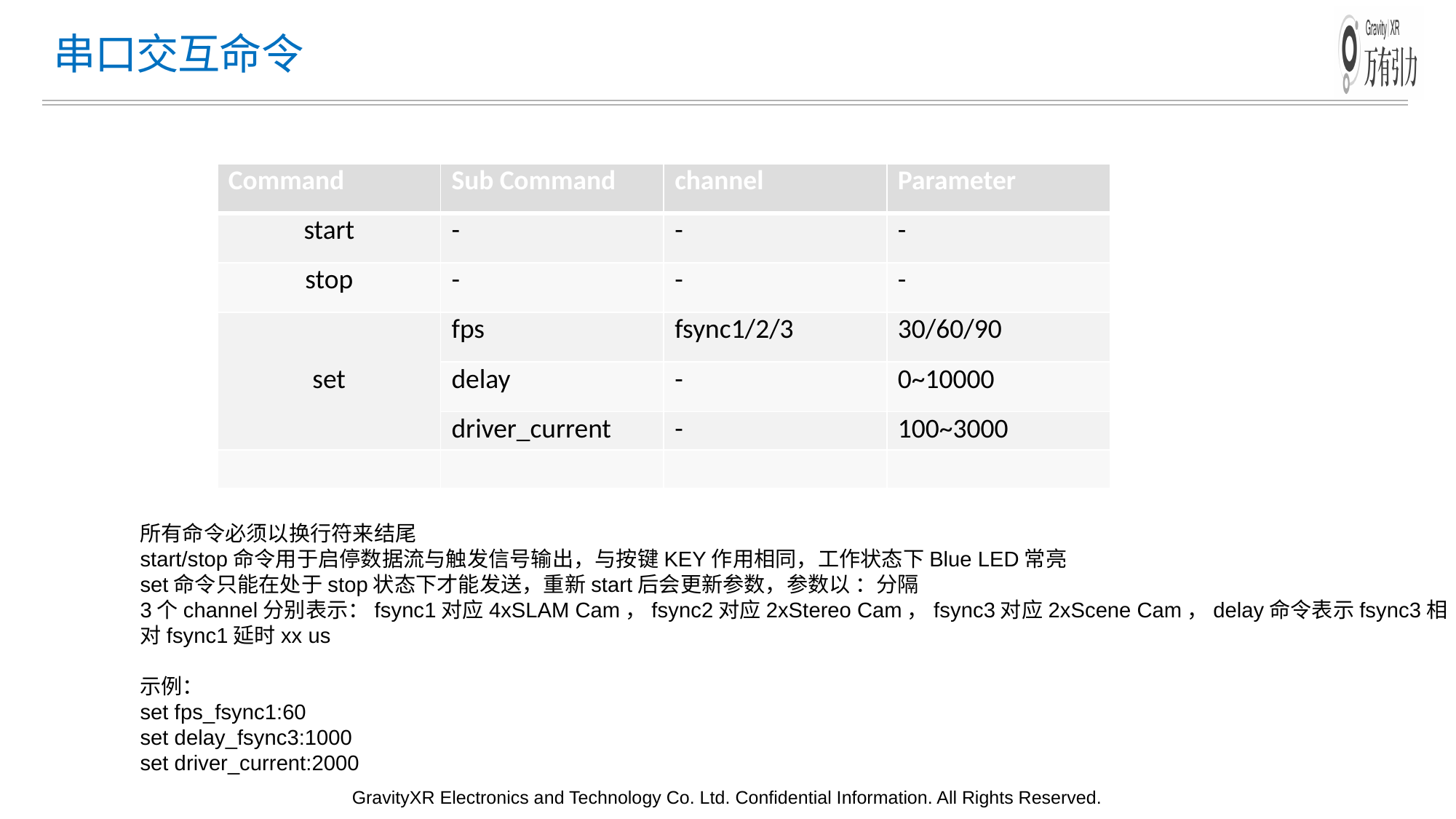

# 串口交互命令
| Command | Sub Command | channel | Parameter |
| --- | --- | --- | --- |
| start | - | - | - |
| stop | - | - | - |
| set | fps | fsync1/2/3 | 30/60/90 |
|  | delay | - | 0~10000 |
|  | driver\_current | - | 100~3000 |
|  |  |  |  |
所有命令必须以换行符来结尾
start/stop命令用于启停数据流与触发信号输出，与按键KEY作用相同，工作状态下Blue LED常亮
set命令只能在处于stop状态下才能发送，重新start后会更新参数，参数以 ：分隔
3个channel分别表示：fsync1对应4xSLAM Cam，fsync2对应2xStereo Cam，fsync3对应2xScene Cam，delay命令表示fsync3相对fsync1延时xx us

示例：
set fps_fsync1:60
set delay_fsync3:1000
set driver_current:2000